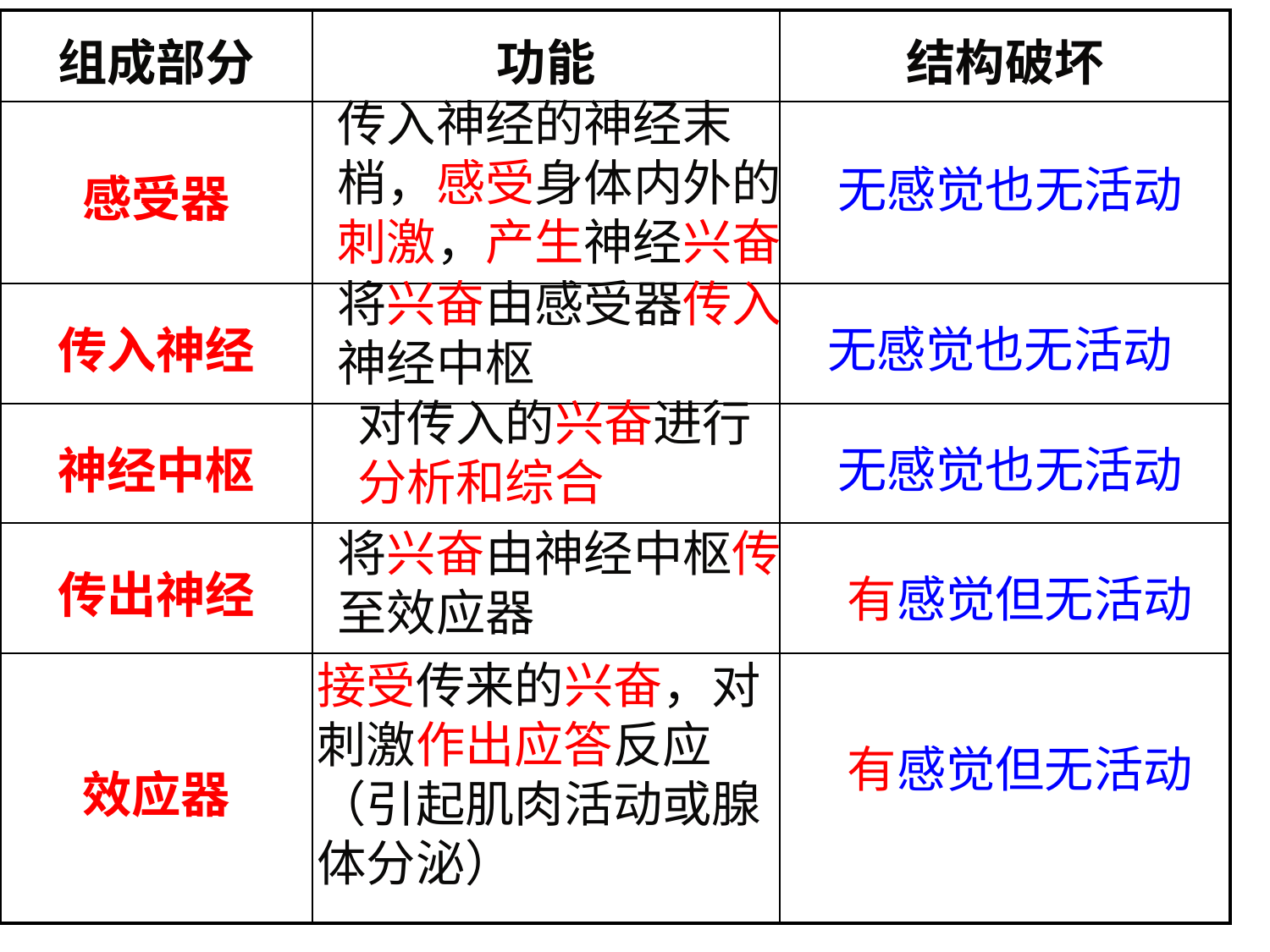

| 组成部分 | 功能 | 结构破坏 |
| --- | --- | --- |
| 感受器 |  |  |
| 传入神经 |  |  |
| 神经中枢 |  |  |
| 传出神经 |  |  |
| 效应器 |  |  |
传入神经的神经末梢，感受身体内外的刺激，产生神经兴奋
无感觉也无活动
将兴奋由感受器传入神经中枢
无感觉也无活动
对传入的兴奋进行分析和综合
无感觉也无活动
将兴奋由神经中枢传至效应器
有感觉但无活动
接受传来的兴奋，对刺激作出应答反应（引起肌肉活动或腺体分泌）
有感觉但无活动